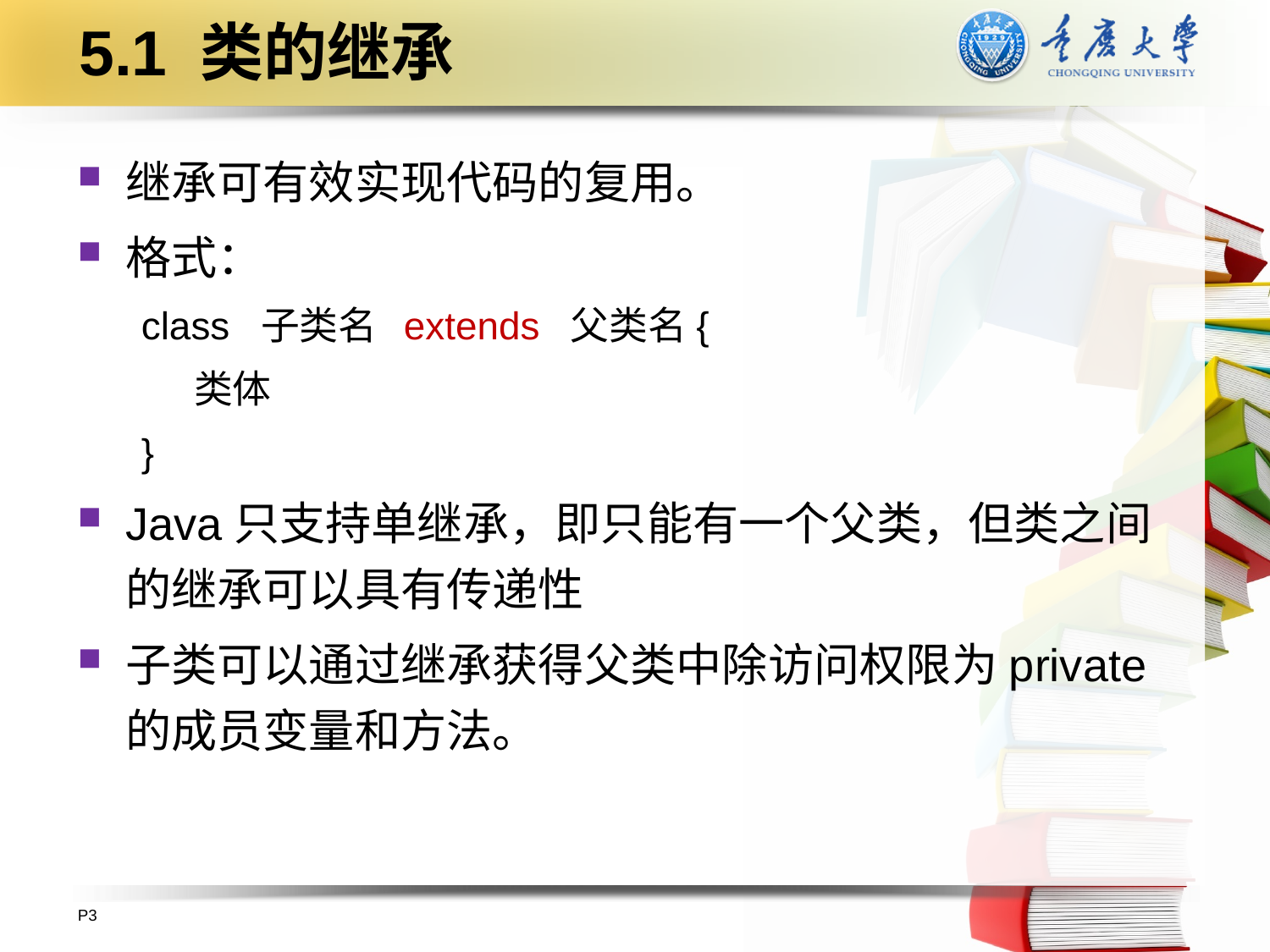

# 5.1 类的继承
继承可有效实现代码的复用。
格式：
class  子类名  extends  父类名{
     类体
}
Java只支持单继承，即只能有一个父类，但类之间的继承可以具有传递性
子类可以通过继承获得父类中除访问权限为private的成员变量和方法。

P3